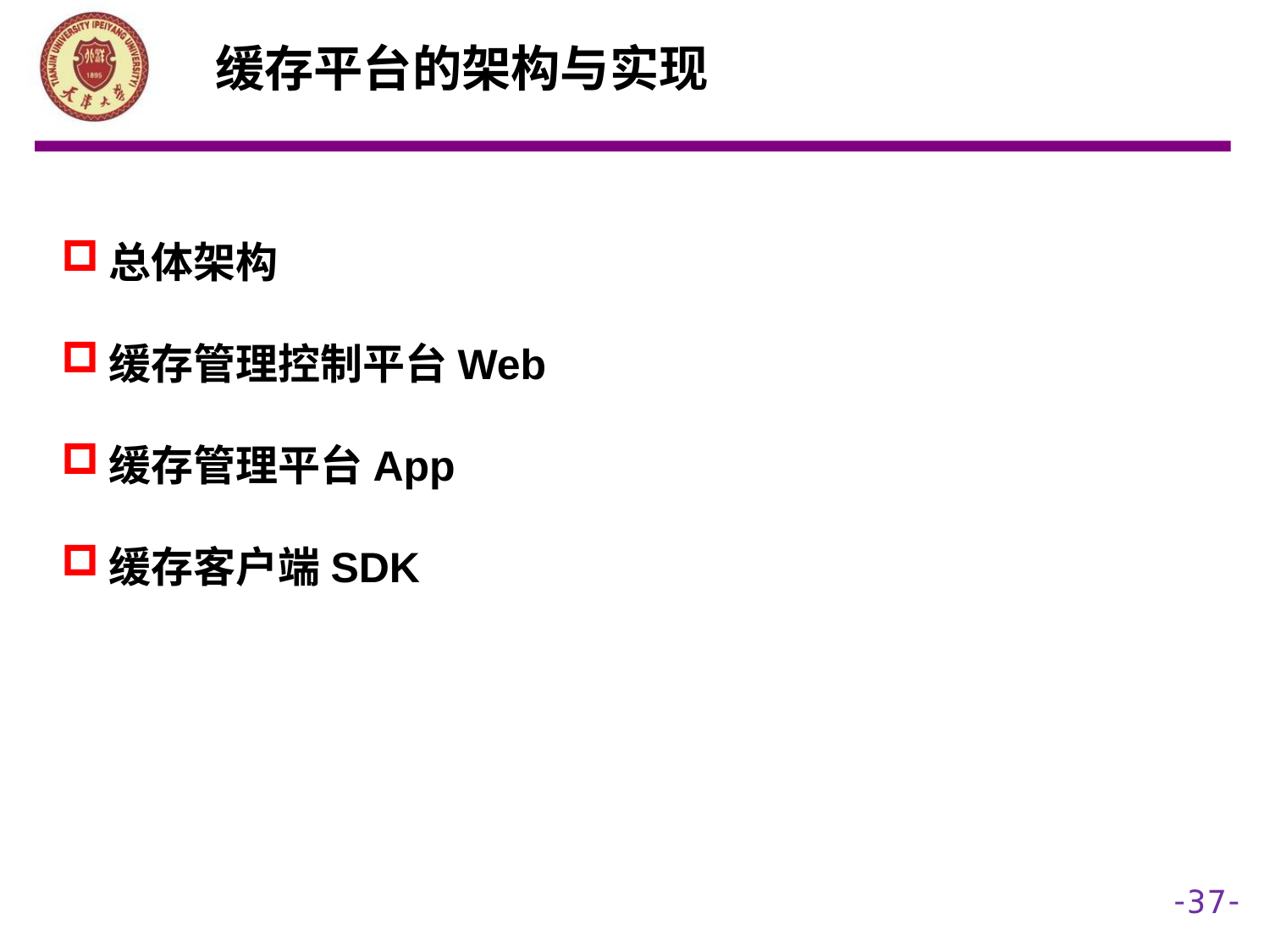

缓存平台的架构与实现

总体架构
缓存管理控制平台Web
缓存管理平台App
缓存客户端SDK